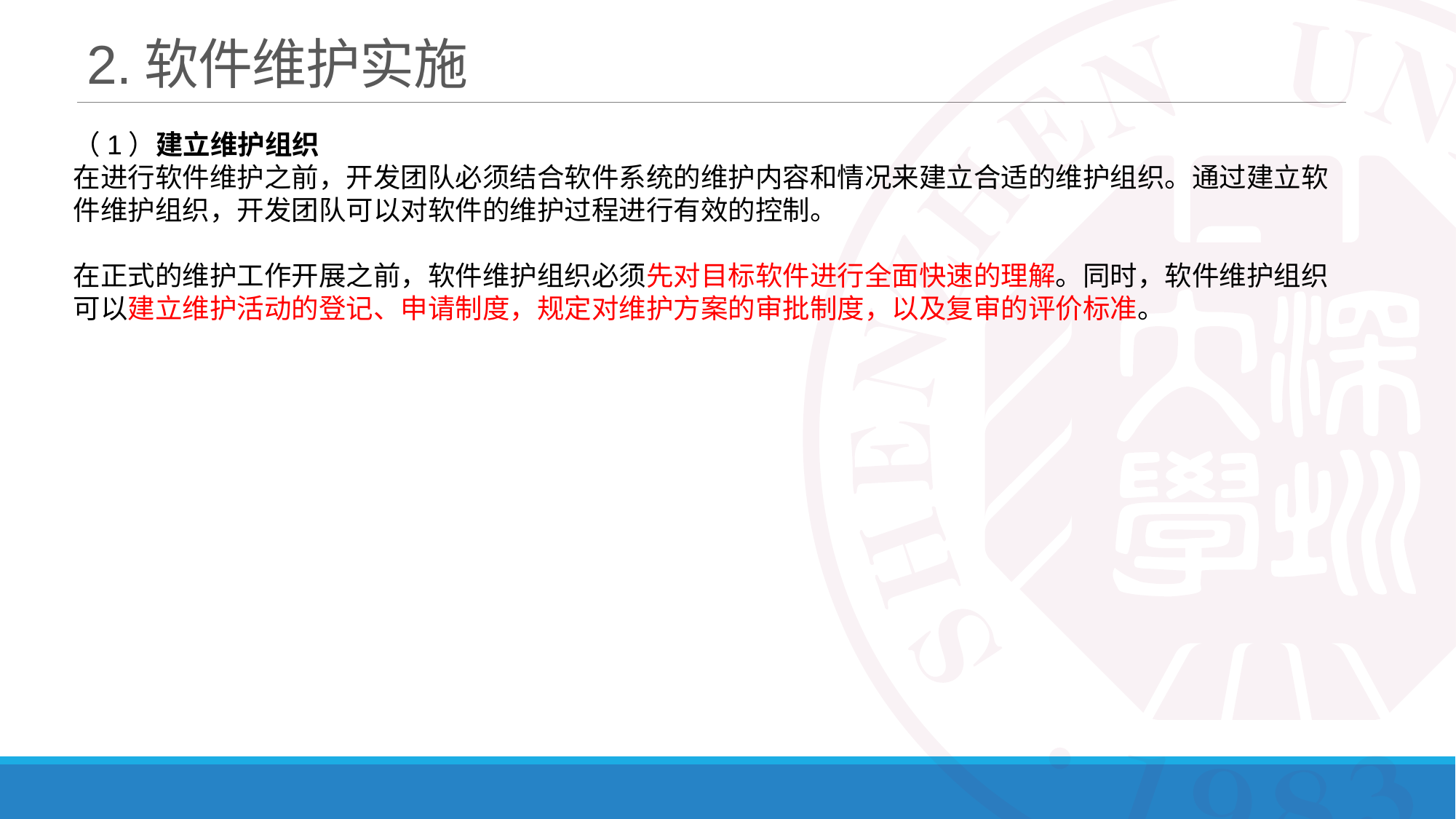

# 2.软件维护实施
（1）建立维护组织
在进行软件维护之前，开发团队必须结合软件系统的维护内容和情况来建立合适的维护组织。通过建立软件维护组织，开发团队可以对软件的维护过程进行有效的控制。

在正式的维护工作开展之前，软件维护组织必须先对目标软件进行全面快速的理解。同时，软件维护组织可以建立维护活动的登记、申请制度，规定对维护方案的审批制度，以及复审的评价标准。